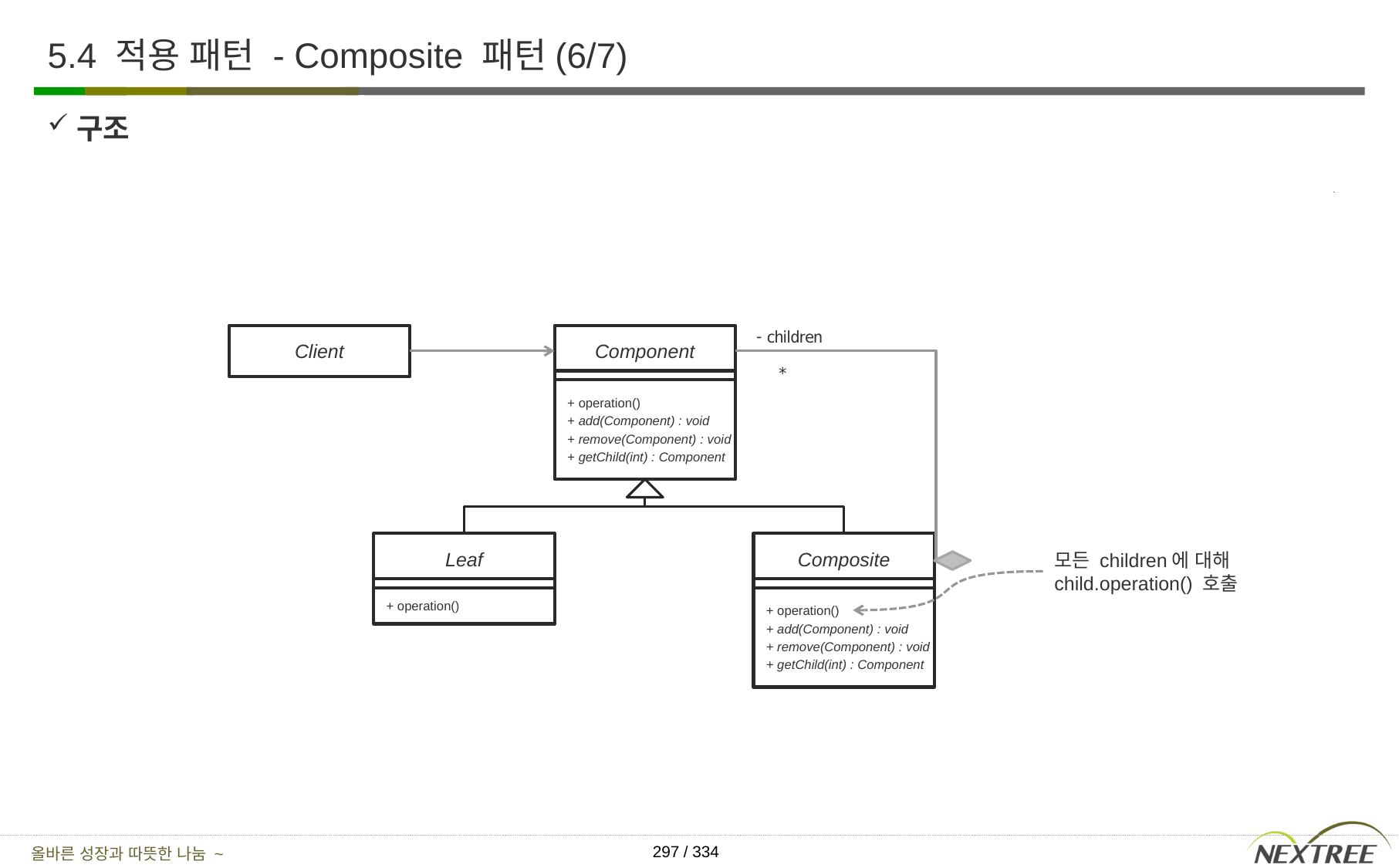

# 5.4 적용 패턴 - Composite 패턴(6/7)
구조
- children
Client
Component
*

+ operation()
+ add(Component) : void
+ remove(Component) : void
+ getChild(int) : Component

Leaf
Composite
모든 children에 대해 child.operation() 호출

+ operation()
+ operation()
+ add(Component) : void
+ remove(Component) : void
+ getChild(int) : Component